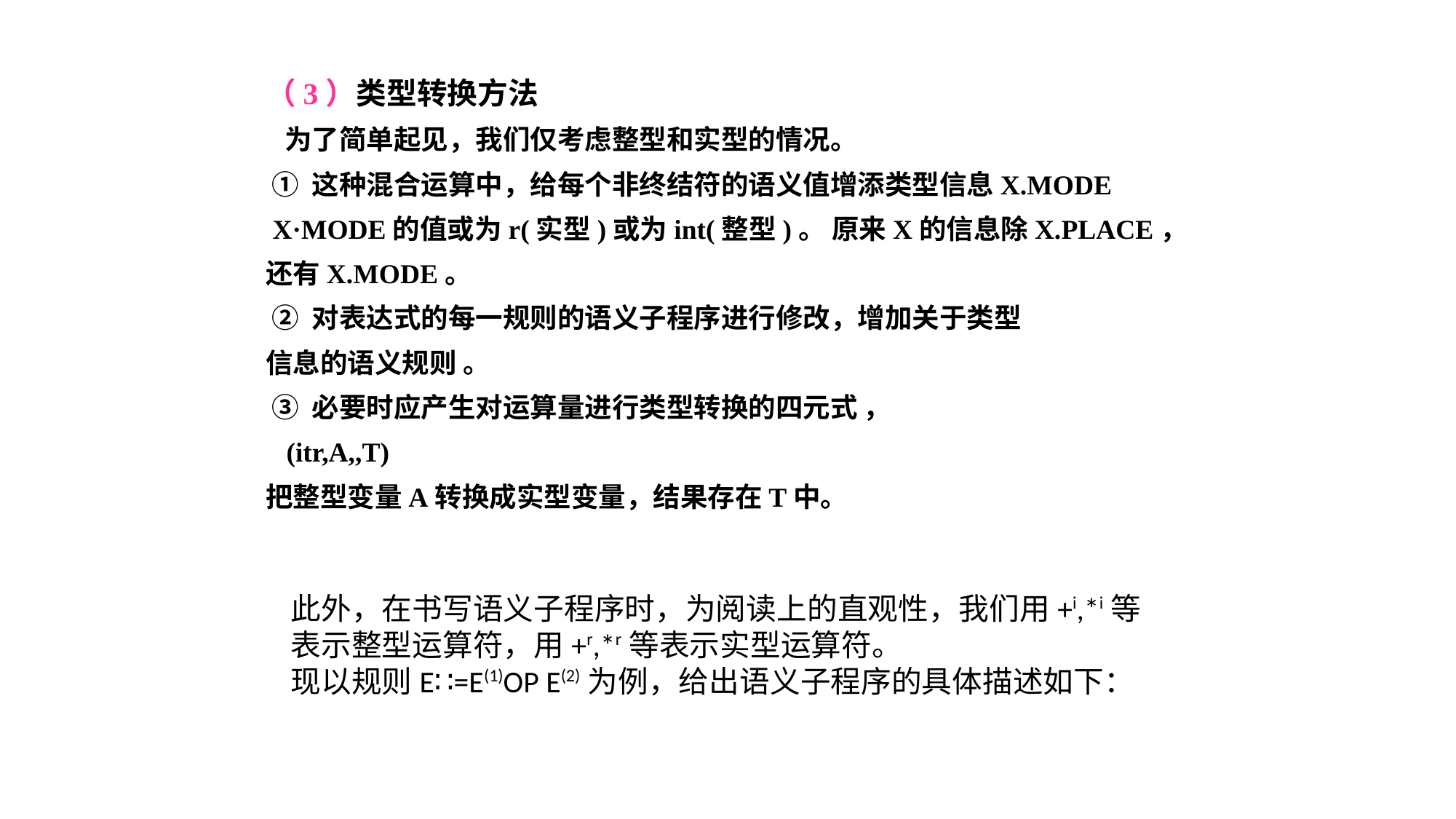

（3）类型转换方法
  为了简单起见，我们仅考虑整型和实型的情况。
 ① 这种混合运算中，给每个非终结符的语义值增添类型信息X.MODE
 X·MODE的值或为r(实型)或为int(整型)。 原来X的信息除X.PLACE，
还有X.MODE。
 ② 对表达式的每一规则的语义子程序进行修改，增加关于类型
信息的语义规则 。
 ③ 必要时应产生对运算量进行类型转换的四元式 ，
   (itr,A,,T)
把整型变量A转换成实型变量，结果存在T中。
此外，在书写语义子程序时，为阅读上的直观性，我们用+i,*i等
表示整型运算符，用+r,*r等表示实型运算符。
现以规则E∷=E(1)OP E(2)为例，给出语义子程序的具体描述如下：